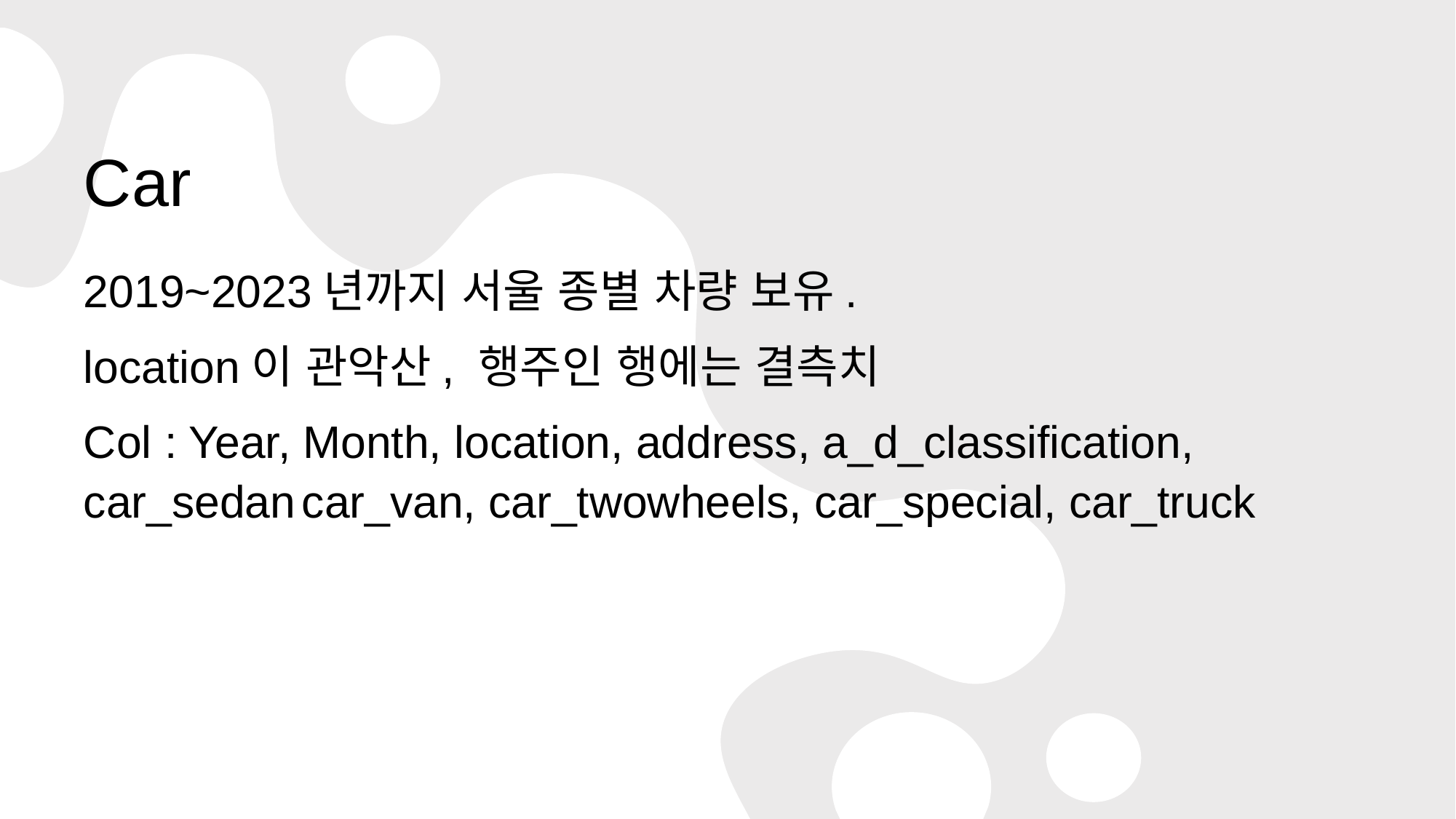

# Car
2019~2023년까지 서울 종별 차량 보유.
location이 관악산, 행주인 행에는 결측치
Col : Year, Month, location, address, a_d_classification, car_sedan	car_van, car_twowheels, car_special, car_truck